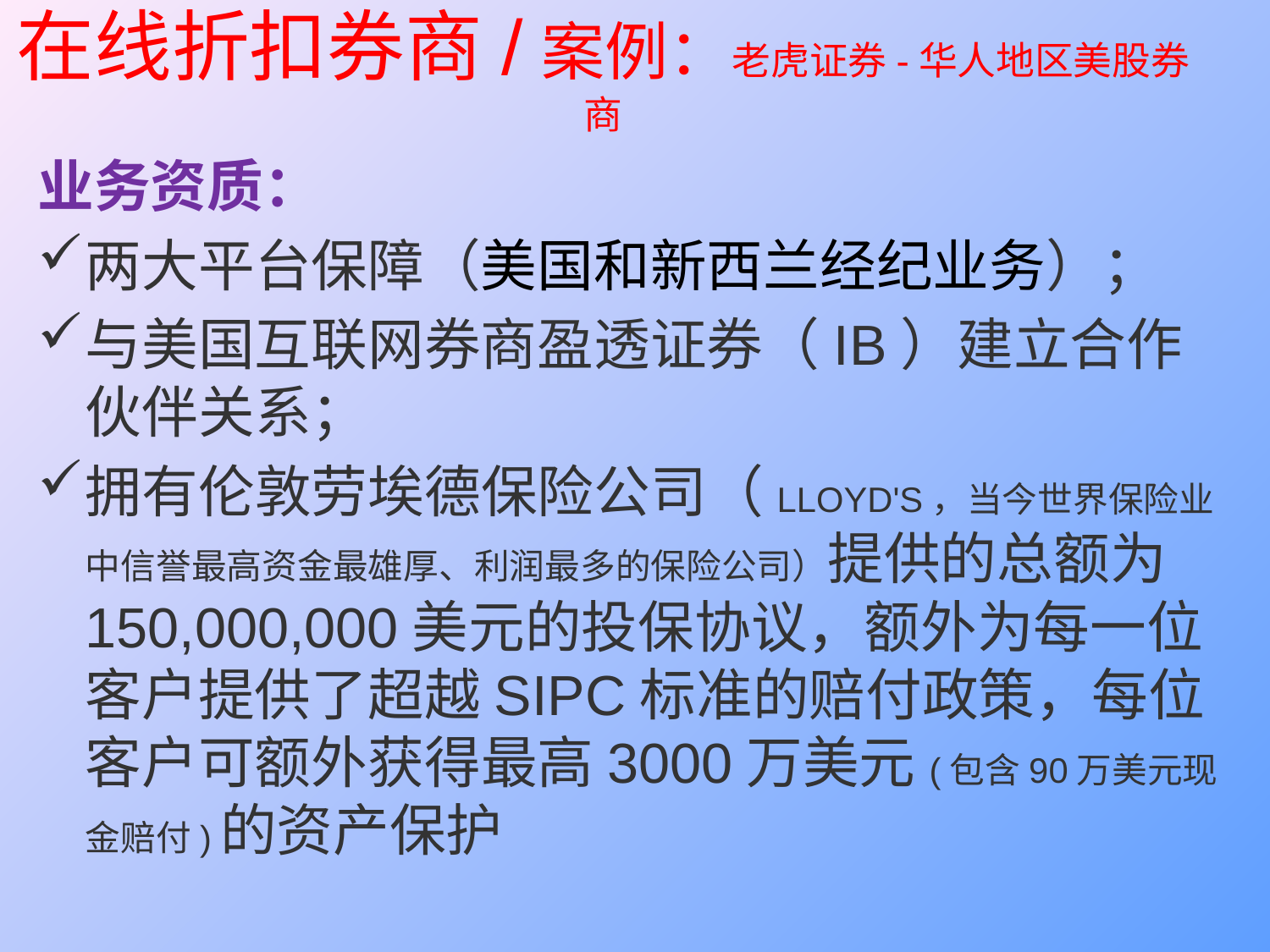

# 在线折扣券商/案例：老虎证券-华人地区美股券商
业务资质：
两大平台保障（美国和新西兰经纪业务）；
与美国互联网券商盈透证券（IB）建立合作伙伴关系；
拥有伦敦劳埃德保险公司（LLOYD'S，当今世界保险业中信誉最高资金最雄厚、利润最多的保险公司）提供的总额为150,000,000美元的投保协议，额外为每一位客户提供了超越SIPC标准的赔付政策，每位客户可额外获得最高3000万美元(包含90万美元现金赔付)的资产保护